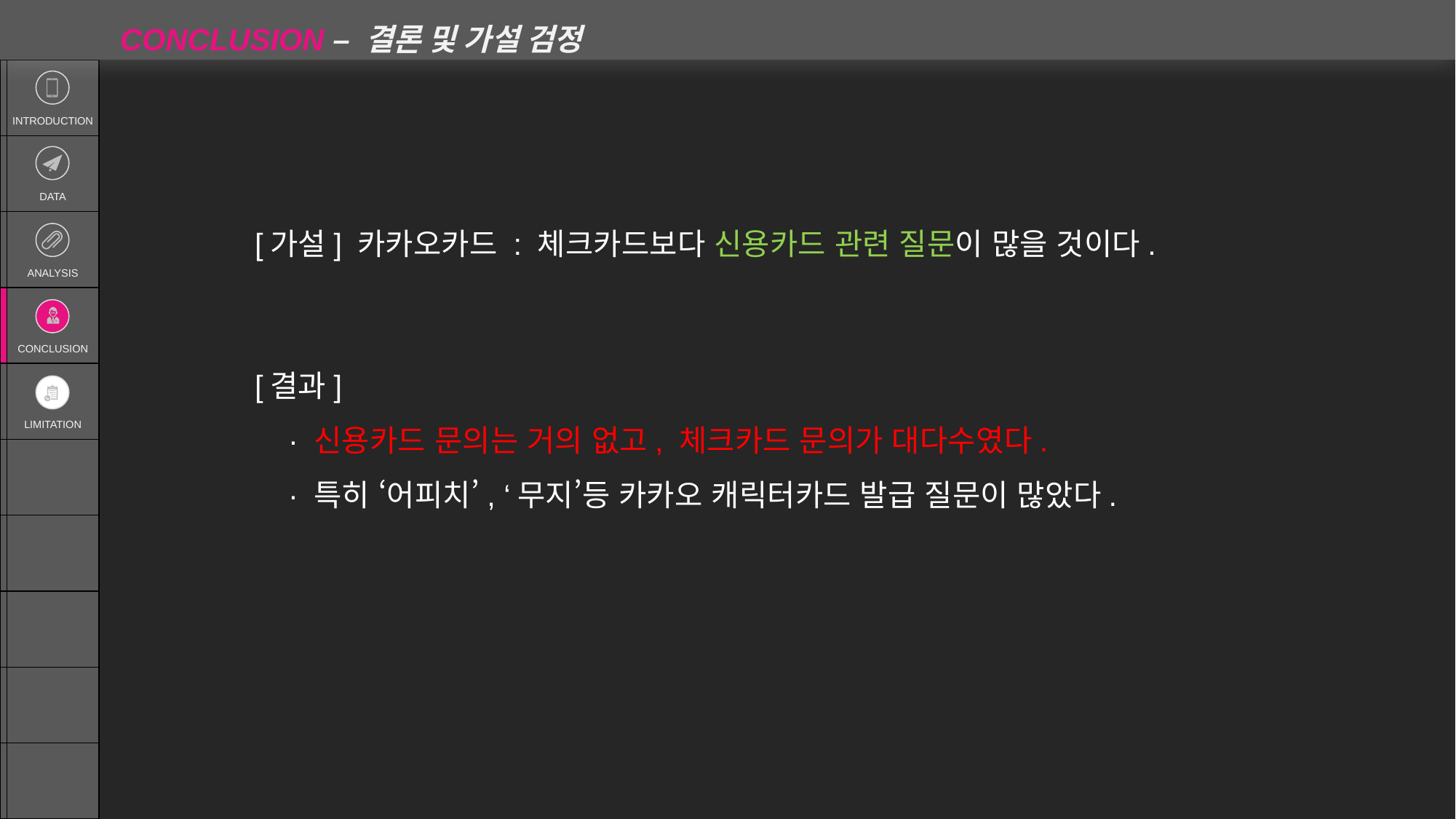

CONCLUSION – 결론 및 가설 검정
|  | INTRODUCTION |
| --- | --- |
|  | DATA |
|  | ANALYSIS |
|  | CONCLUSION |
|  | LIMITATION |
|  |  |
|  |  |
|  |  |
|  |  |
|  |  |

[가설] 카카오카드 : 체크카드보다 신용카드 관련 질문이 많을 것이다.

[결과]
    · 신용카드 문의는 거의 없고, 체크카드 문의가 대다수였다.
    · 특히 ‘어피치’, ‘무지’등 카카오 캐릭터카드 발급 질문이 많았다.